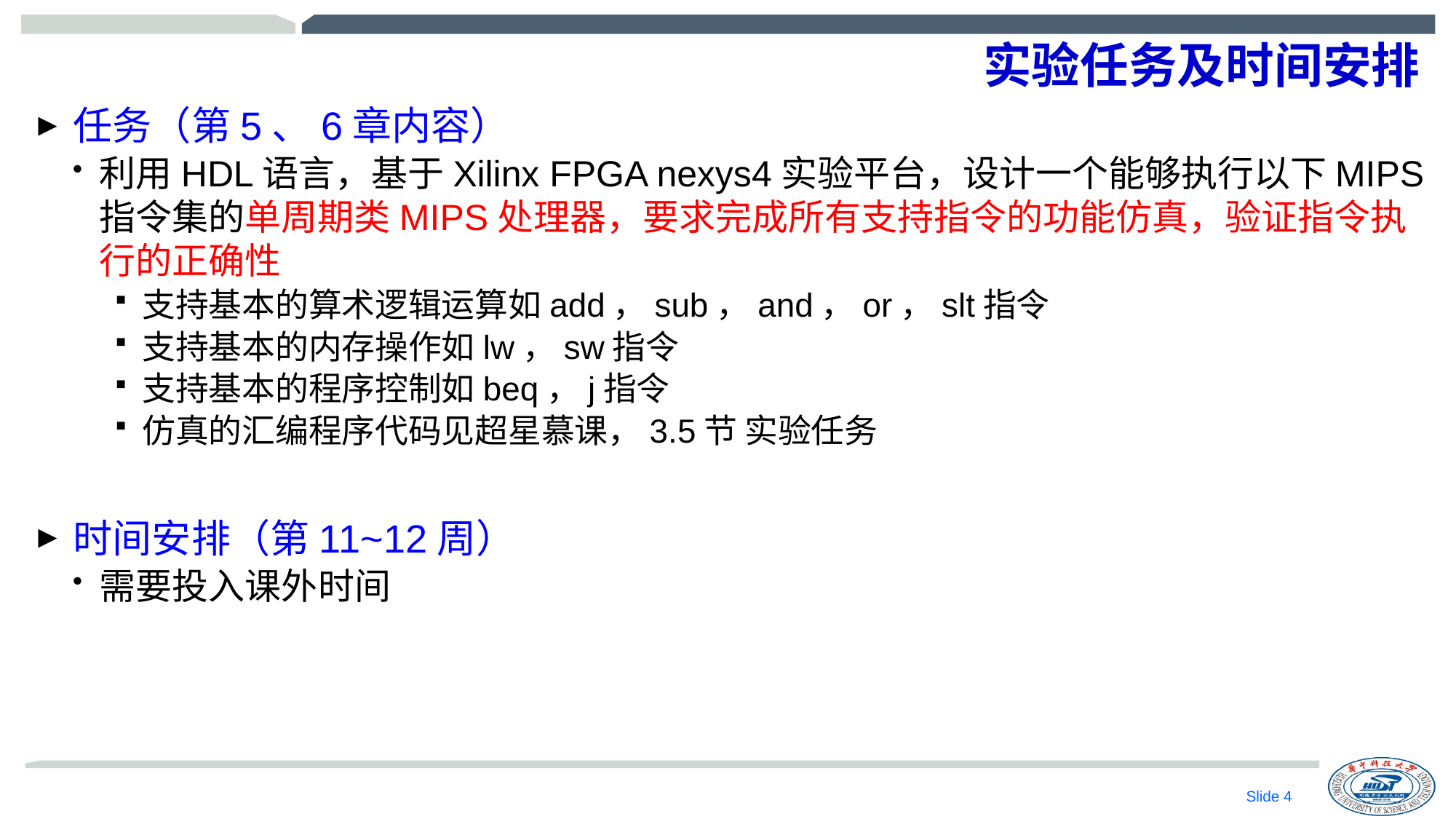

# 实验任务及时间安排
任务（第5、6章内容）
利用HDL语言，基于Xilinx FPGA nexys4实验平台，设计一个能够执行以下MIPS指令集的单周期类MIPS处理器，要求完成所有支持指令的功能仿真，验证指令执行的正确性
支持基本的算术逻辑运算如add，sub，and，or，slt指令
支持基本的内存操作如lw，sw指令
支持基本的程序控制如beq，j指令
仿真的汇编程序代码见超星慕课，3.5节 实验任务

时间安排（第11~12周）
需要投入课外时间

Slide 4